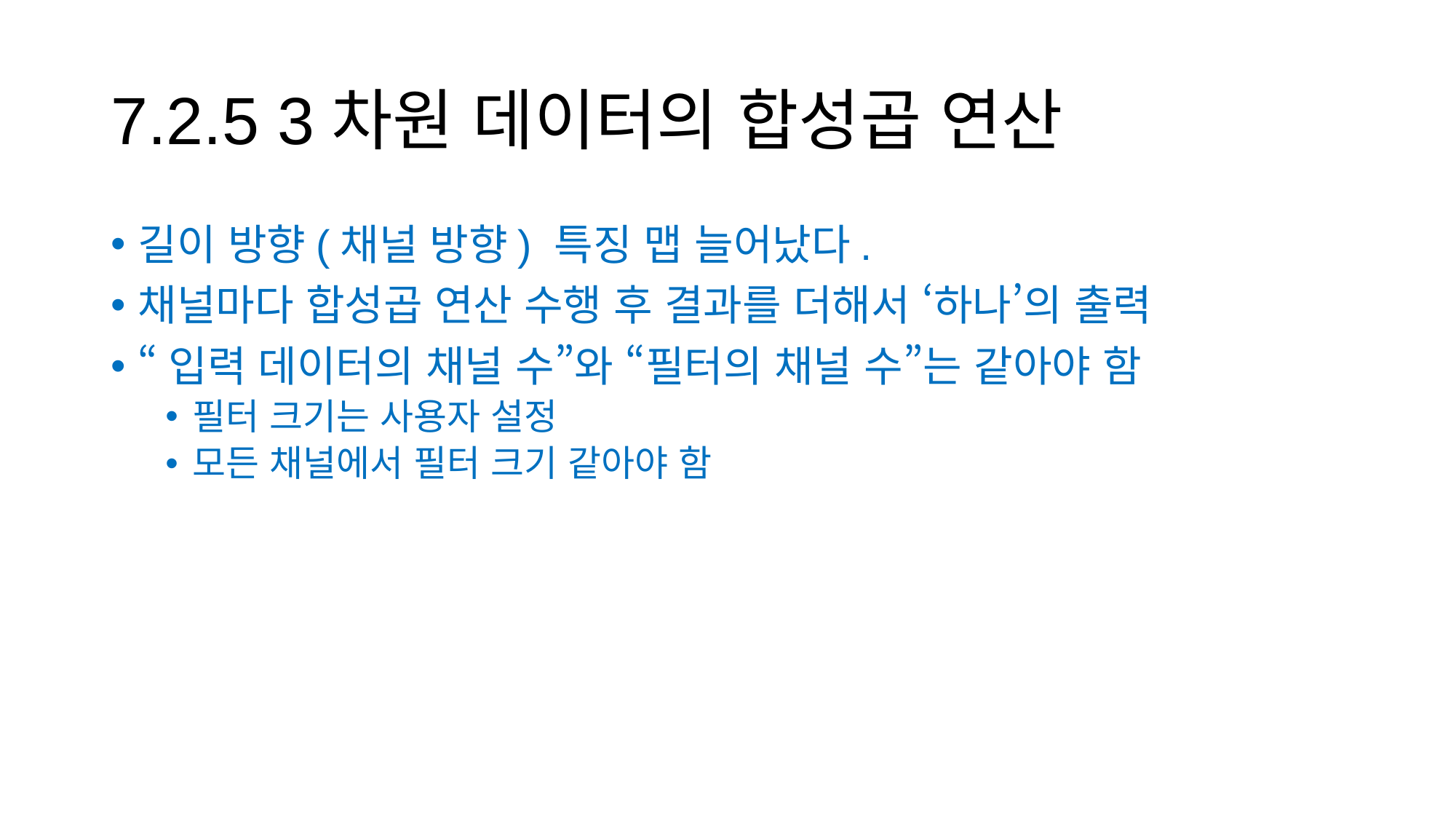

# 7.2.5 3차원 데이터의 합성곱 연산
길이 방향(채널 방향) 특징 맵 늘어났다.
채널마다 합성곱 연산 수행 후 결과를 더해서 ‘하나’의 출력
“입력 데이터의 채널 수”와 “필터의 채널 수”는 같아야 함
필터 크기는 사용자 설정
모든 채널에서 필터 크기 같아야 함